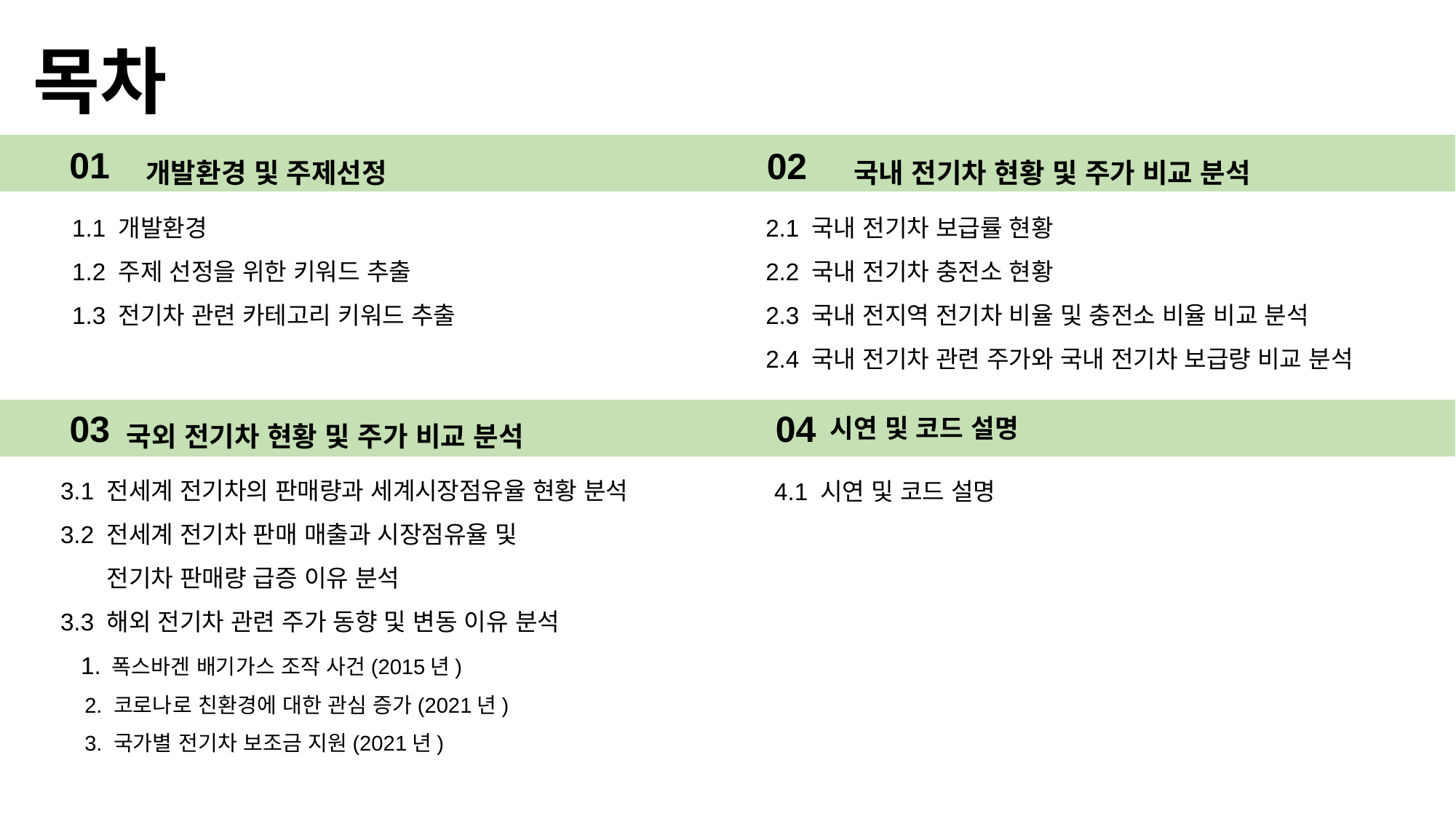

# 목차
개발환경 및 주제선정
국내 전기차 현황 및 주가 비교 분석

01
02
  1.1 개발환경
  1.2 주제 선정을 위한 키워드 추출
  1.3 전기차 관련 카테고리 키워드 추출
2.1 국내 전기차 보급률 현황
2.2 국내 전기차 충전소 현황
2.3 국내 전지역 전기차 비율 및 충전소 비율 비교 분석
2.4 국내 전기차 관련 주가와 국내 전기차 보급량 비교 분석
국외 전기차 현황 및 주가 비교 분석

04
03

시연 및 코드 설명
3.1 전세계 전기차의 판매량과 세계시장점유율 현황 분석
3.2 전세계 전기차 판매 매출과 시장점유율 및
      전기차 판매량 급증 이유 분석
3.3 해외 전기차 관련 주가 동향 및 변동 이유 분석
   1. 폭스바겐 배기가스 조작 사건(2015년)
    2. 코로나로 친환경에 대한 관심 증가(2021년)
    3. 국가별 전기차 보조금 지원(2021년)
4.1 시연 및 코드 설명